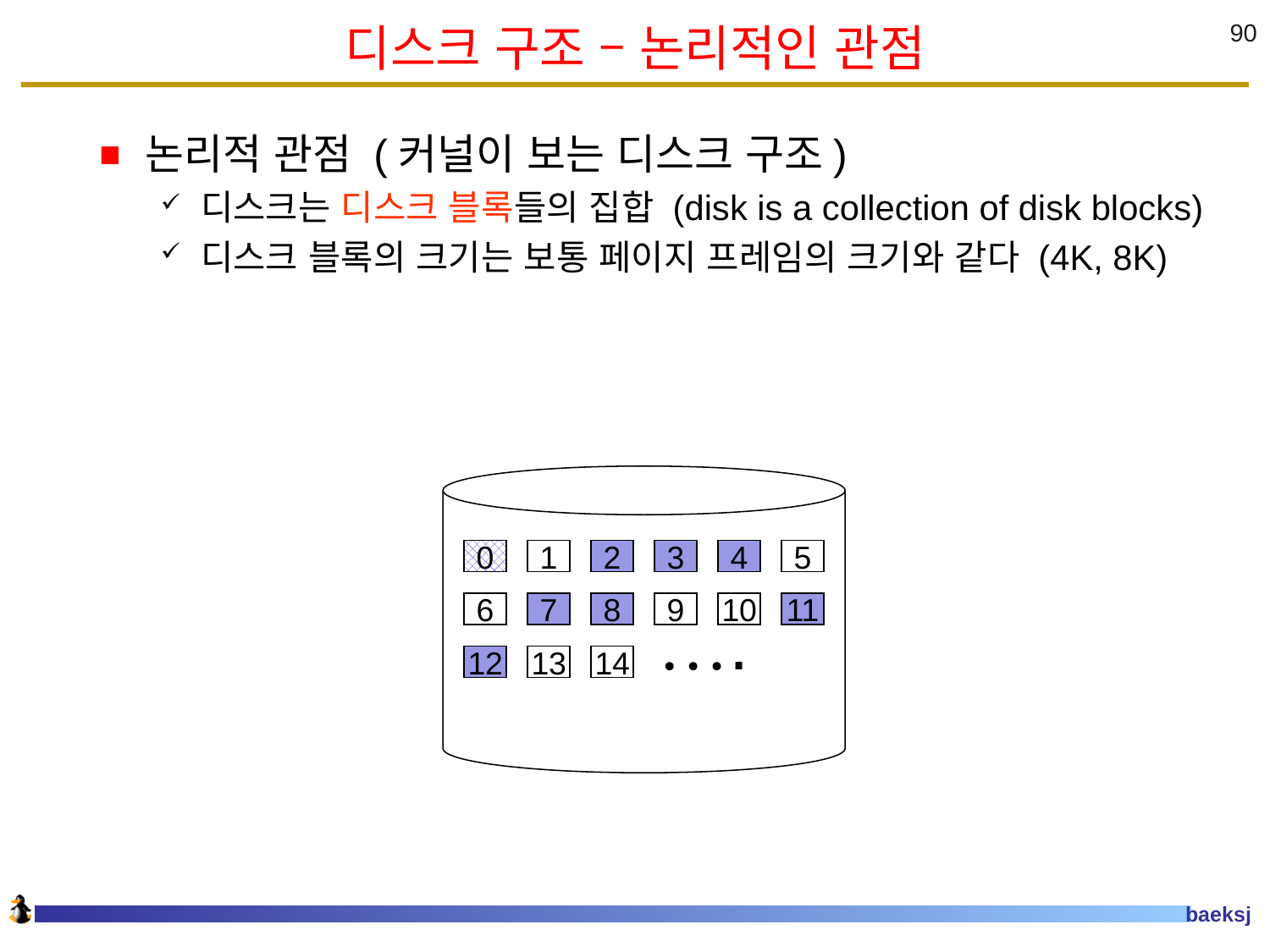

# 디스크 구조 – 논리적인 관점
90

논리적 관점 (커널이 보는 디스크 구조)
디스크는 디스크 블록들의 집합 (disk is a collection of disk blocks)
디스크 블록의 크기는 보통 페이지 프레임의 크기와 같다 (4K, 8K)

0
1
2
3
4
5
6
7
8
….
9
10
11
12
13
14